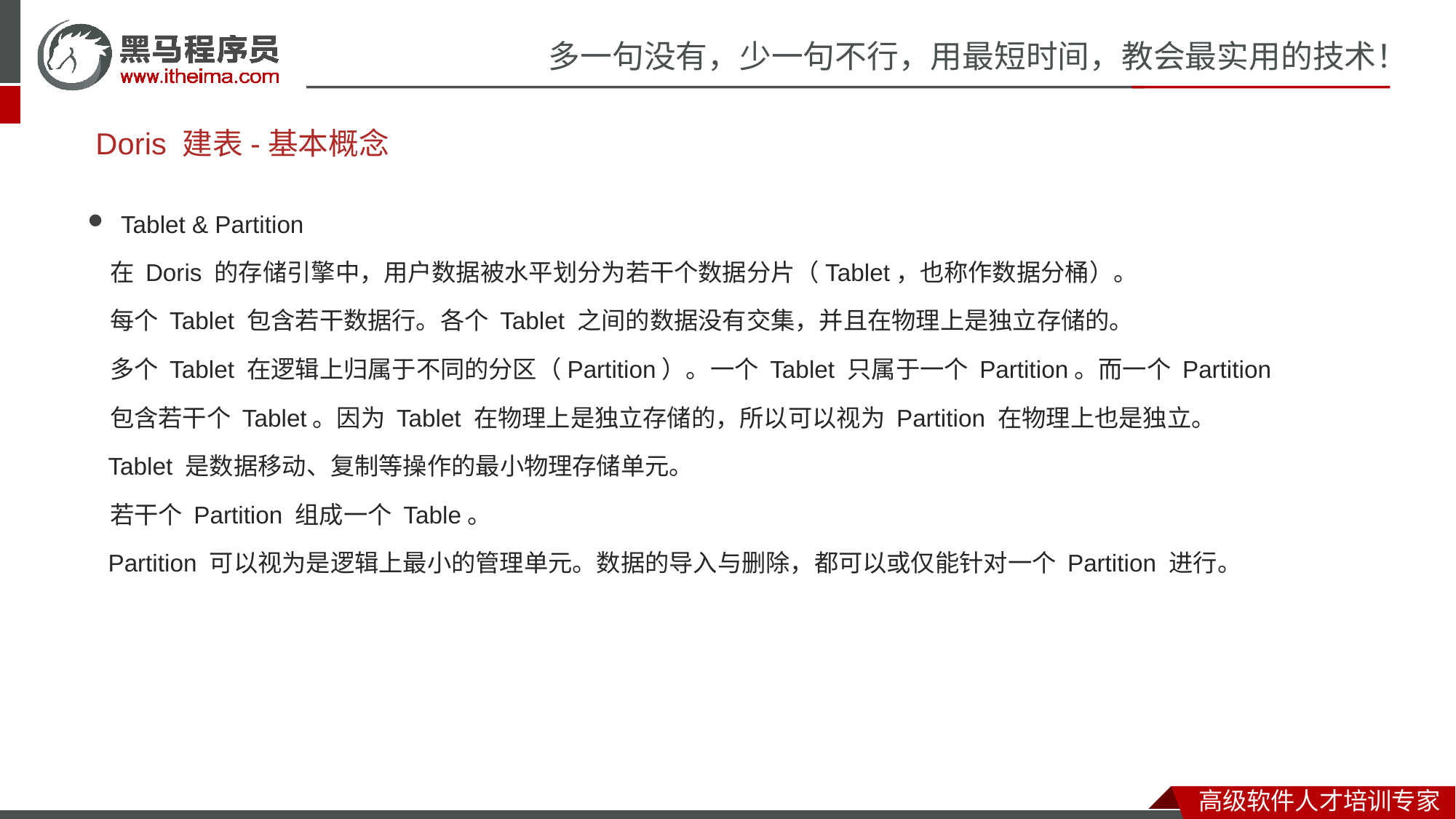

# Doris 建表-基本概念

Tablet & Partition
   在 Doris 的存储引擎中，用户数据被水平划分为若干个数据分片（Tablet，也称作数据分桶）。
   每个 Tablet 包含若干数据行。各个 Tablet 之间的数据没有交集，并且在物理上是独立存储的。
   多个 Tablet 在逻辑上归属于不同的分区（Partition）。一个 Tablet 只属于一个 Partition。而一个 Partition
   包含若干个 Tablet。因为 Tablet 在物理上是独立存储的，所以可以视为 Partition 在物理上也是独立。
   Tablet 是数据移动、复制等操作的最小物理存储单元。
   若干个 Partition 组成一个 Table。
   Partition 可以视为是逻辑上最小的管理单元。数据的导入与删除，都可以或仅能针对一个 Partition 进行。